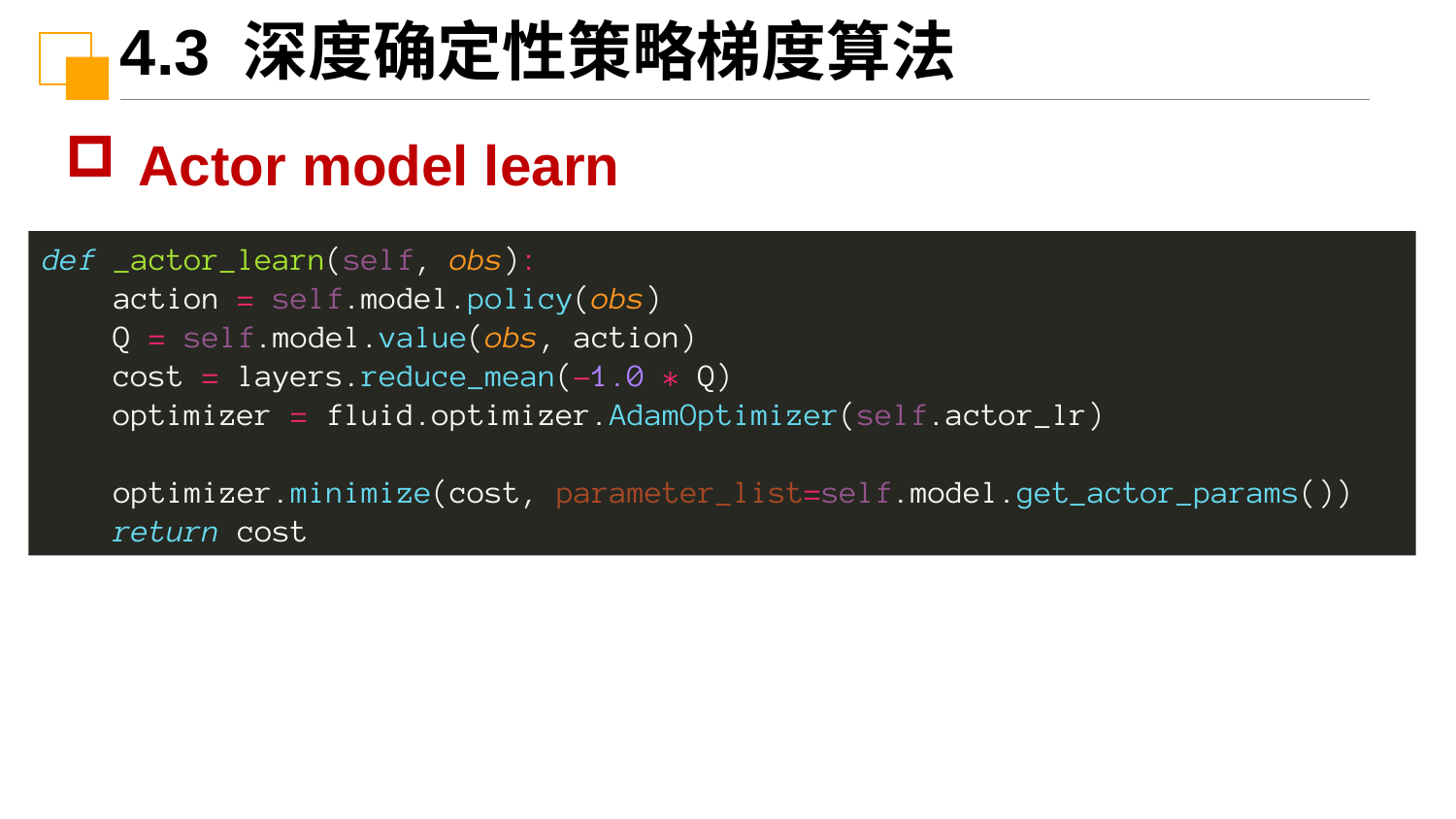

4.3 深度确定性策略梯度算法
Actor model learn
def _actor_learn(self, obs):
    action = self.model.policy(obs)
    Q = self.model.value(obs, action)
    cost = layers.reduce_mean(-1.0 * Q)
    optimizer = fluid.optimizer.AdamOptimizer(self.actor_lr)
    optimizer.minimize(cost, parameter_list=self.model.get_actor_params())
    return cost